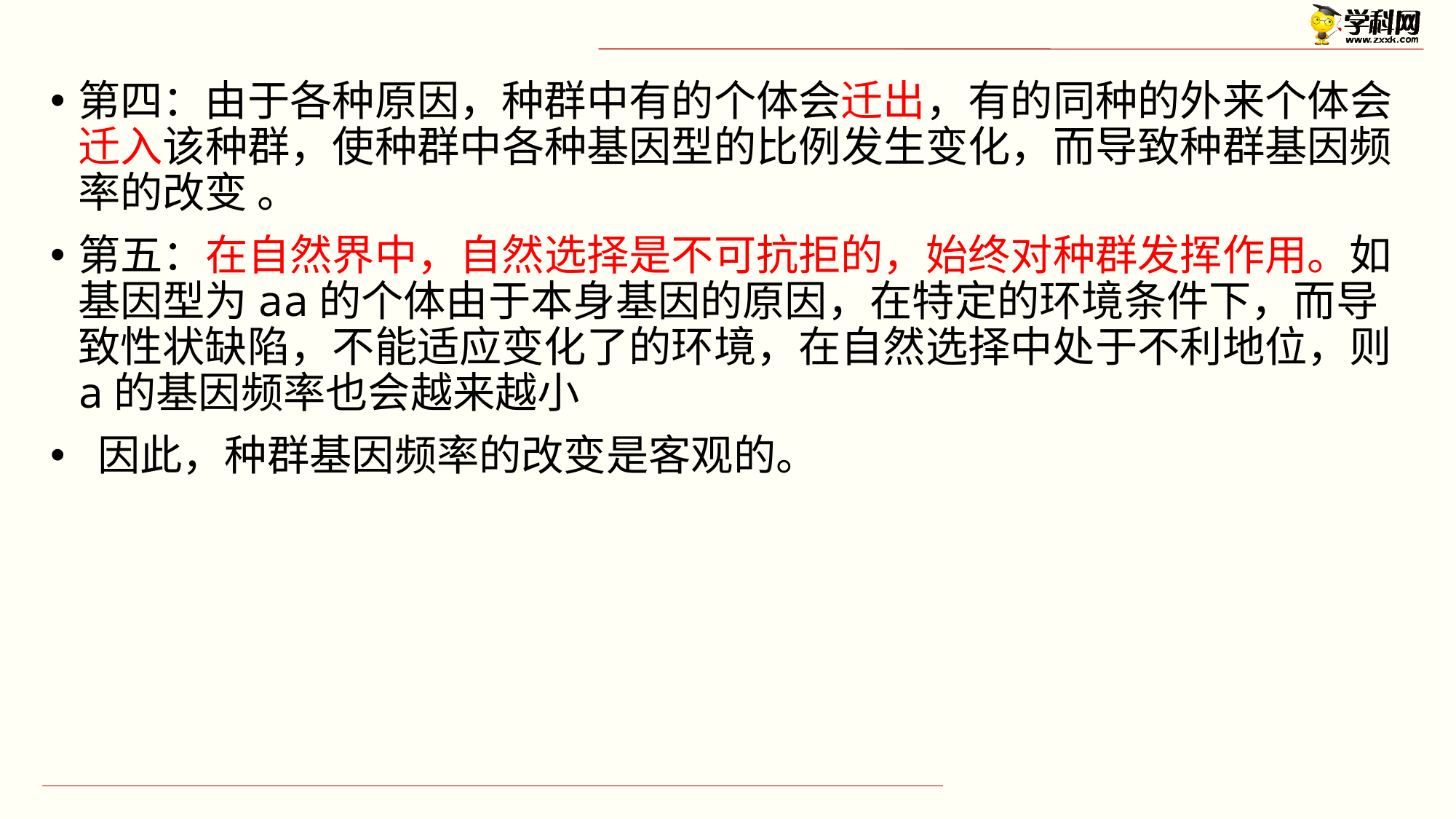

第四：由于各种原因，种群中有的个体会迁出，有的同种的外来个体会迁入该种群，使种群中各种基因型的比例发生变化，而导致种群基因频率的改变 。
第五：在自然界中，自然选择是不可抗拒的，始终对种群发挥作用。如基因型为aa的个体由于本身基因的原因，在特定的环境条件下，而导致性状缺陷，不能适应变化了的环境，在自然选择中处于不利地位，则a的基因频率也会越来越小
 因此，种群基因频率的改变是客观的。